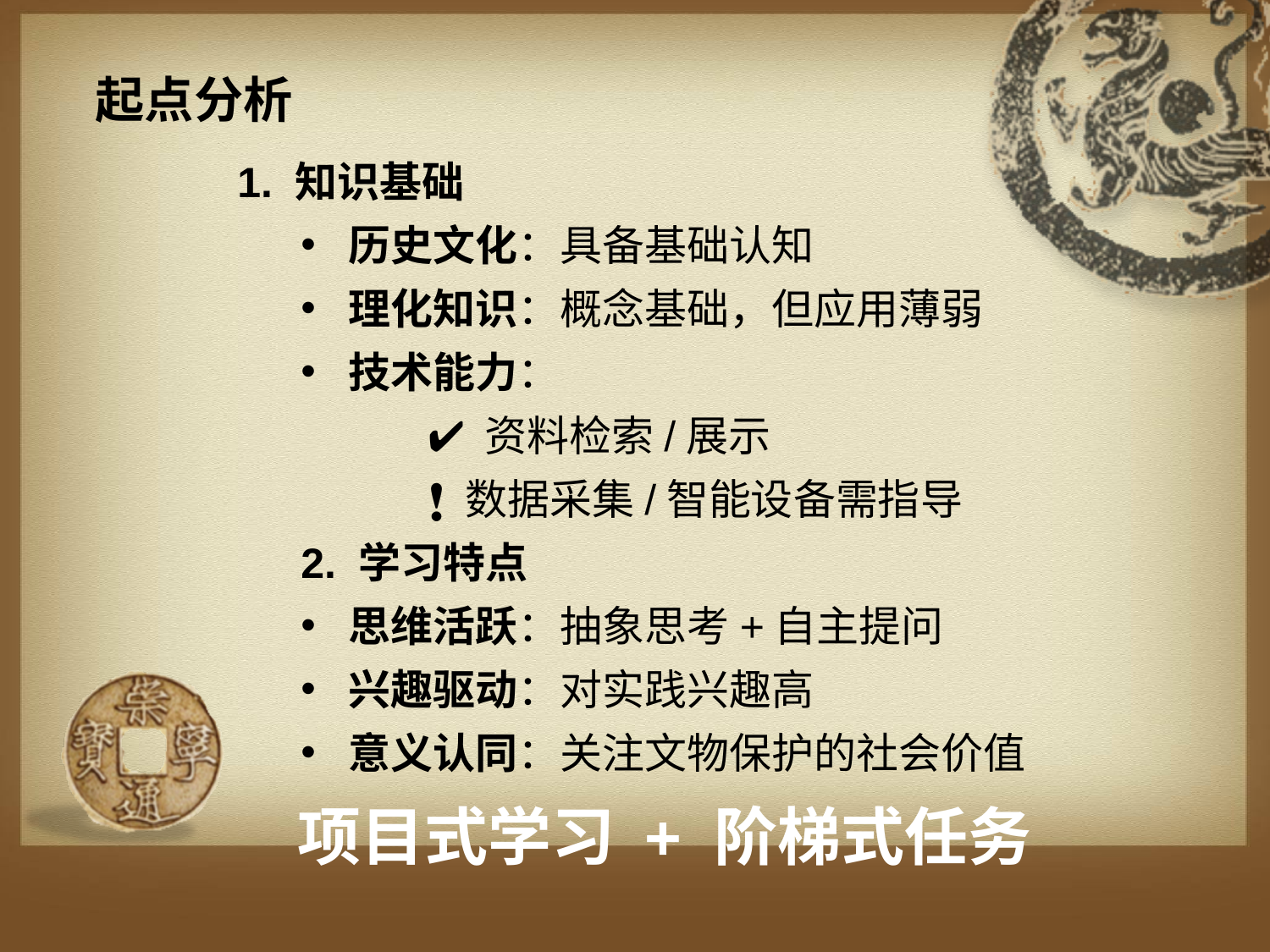

起点分析
1. 知识基础
历史文化：具备基础认知
理化知识：概念基础，但应用薄弱
技术能力：
	✔️ 资料检索/展示
	❗ 数据采集/智能设备需指导
2. 学习特点
思维活跃：抽象思考+自主提问
兴趣驱动：对实践兴趣高
意义认同：关注文物保护的社会价值

项目式学习 + 阶梯式任务